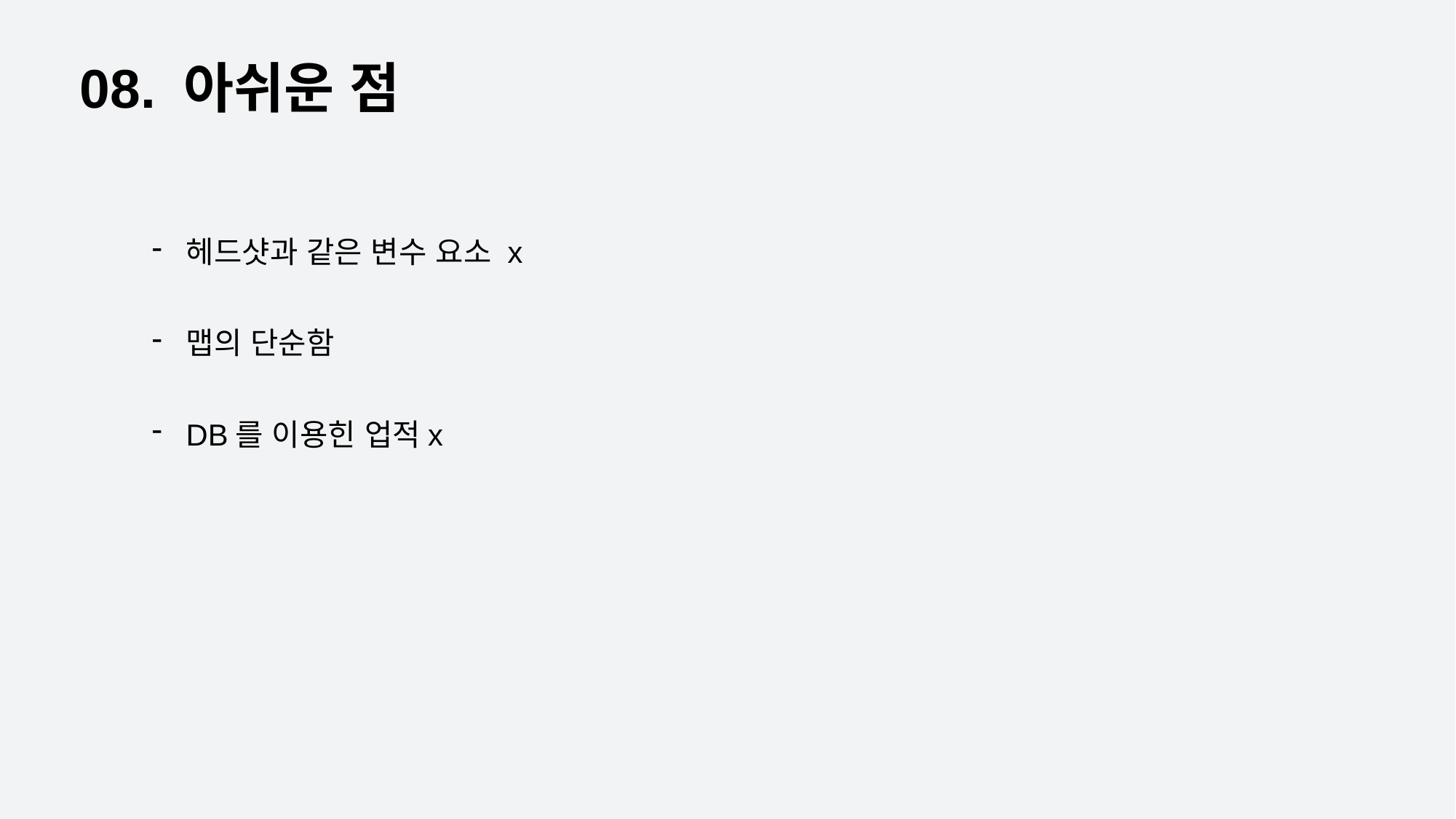

08. 아쉬운 점
헤드샷과 같은 변수 요소 x
맵의 단순함
DB를 이용힌 업적x